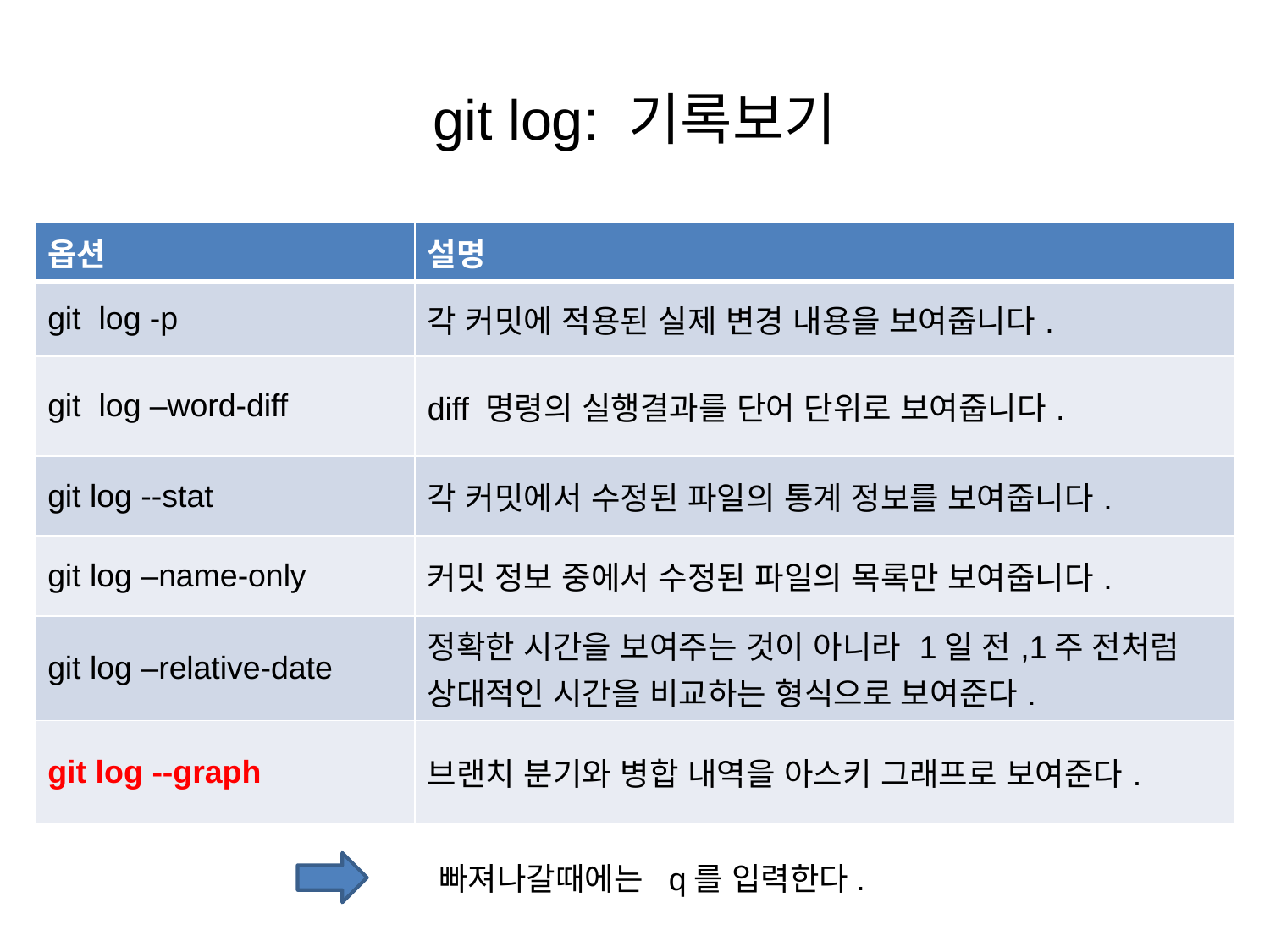

# git log: 기록보기
| 옵션 | 설명 |
| --- | --- |
| git log -p | 각 커밋에 적용된 실제 변경 내용을 보여줍니다. |
| git log –word-diff | diff 명령의 실행결과를 단어 단위로 보여줍니다. |
| git log --stat | 각 커밋에서 수정된 파일의 통계 정보를 보여줍니다. |
| git log –name-only | 커밋 정보 중에서 수정된 파일의 목록만 보여줍니다. |
| git log –relative-date | 정확한 시간을 보여주는 것이 아니라 1일 전,1주 전처럼 상대적인 시간을 비교하는 형식으로 보여준다. |
| git log --graph | 브랜치 분기와 병합 내역을 아스키 그래프로 보여준다. |

빠져나갈때에는  q를 입력한다.